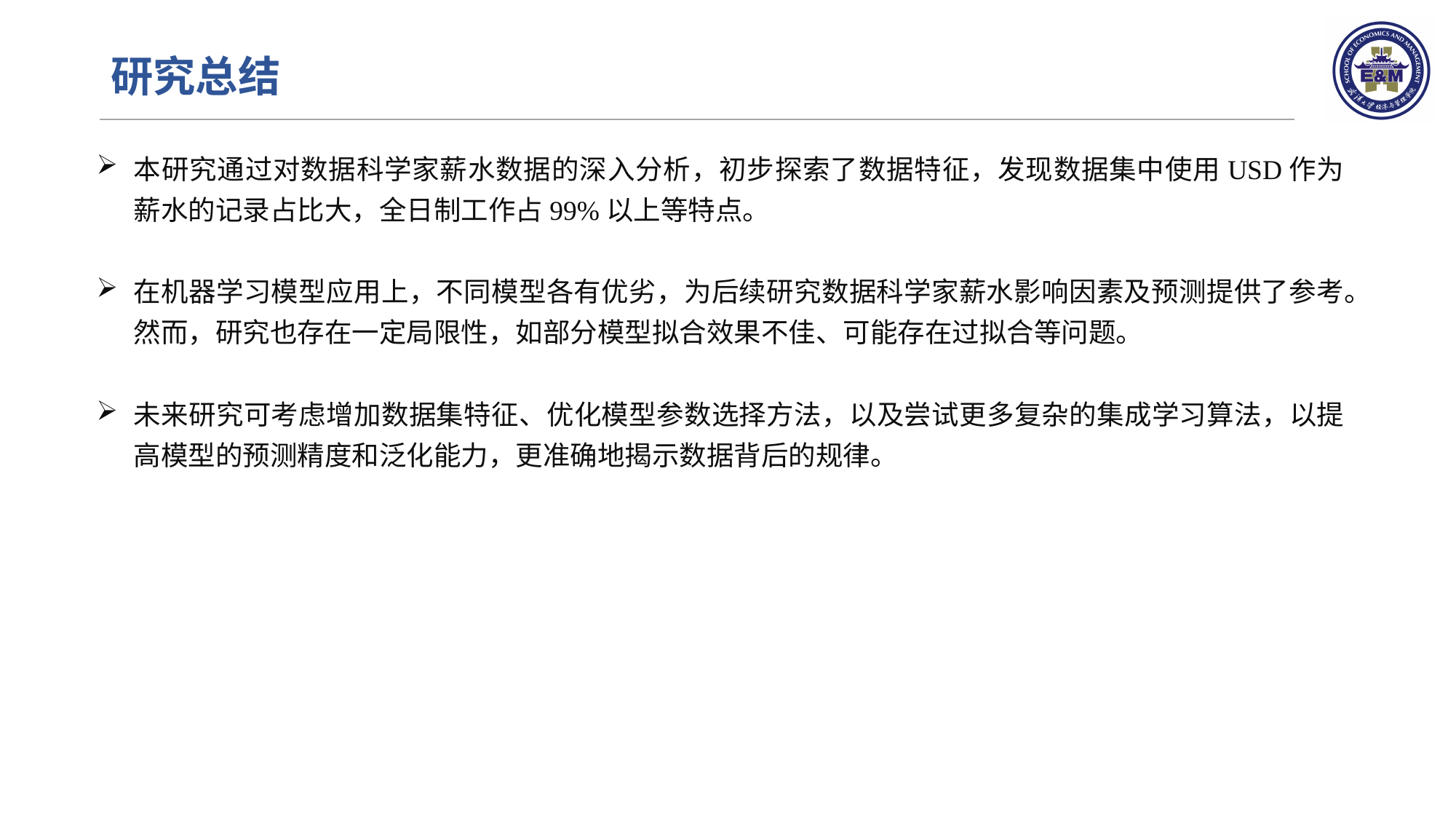

# 研究总结

本研究通过对数据科学家薪水数据的深入分析，初步探索了数据特征，发现数据集中使用USD作为薪水的记录占比大，全日制工作占99%以上等特点。

在机器学习模型应用上，不同模型各有优劣，为后续研究数据科学家薪水影响因素及预测提供了参考。然而，研究也存在一定局限性，如部分模型拟合效果不佳、可能存在过拟合等问题。

未来研究可考虑增加数据集特征、优化模型参数选择方法，以及尝试更多复杂的集成学习算法，以提高模型的预测精度和泛化能力，更准确地揭示数据背后的规律。

34